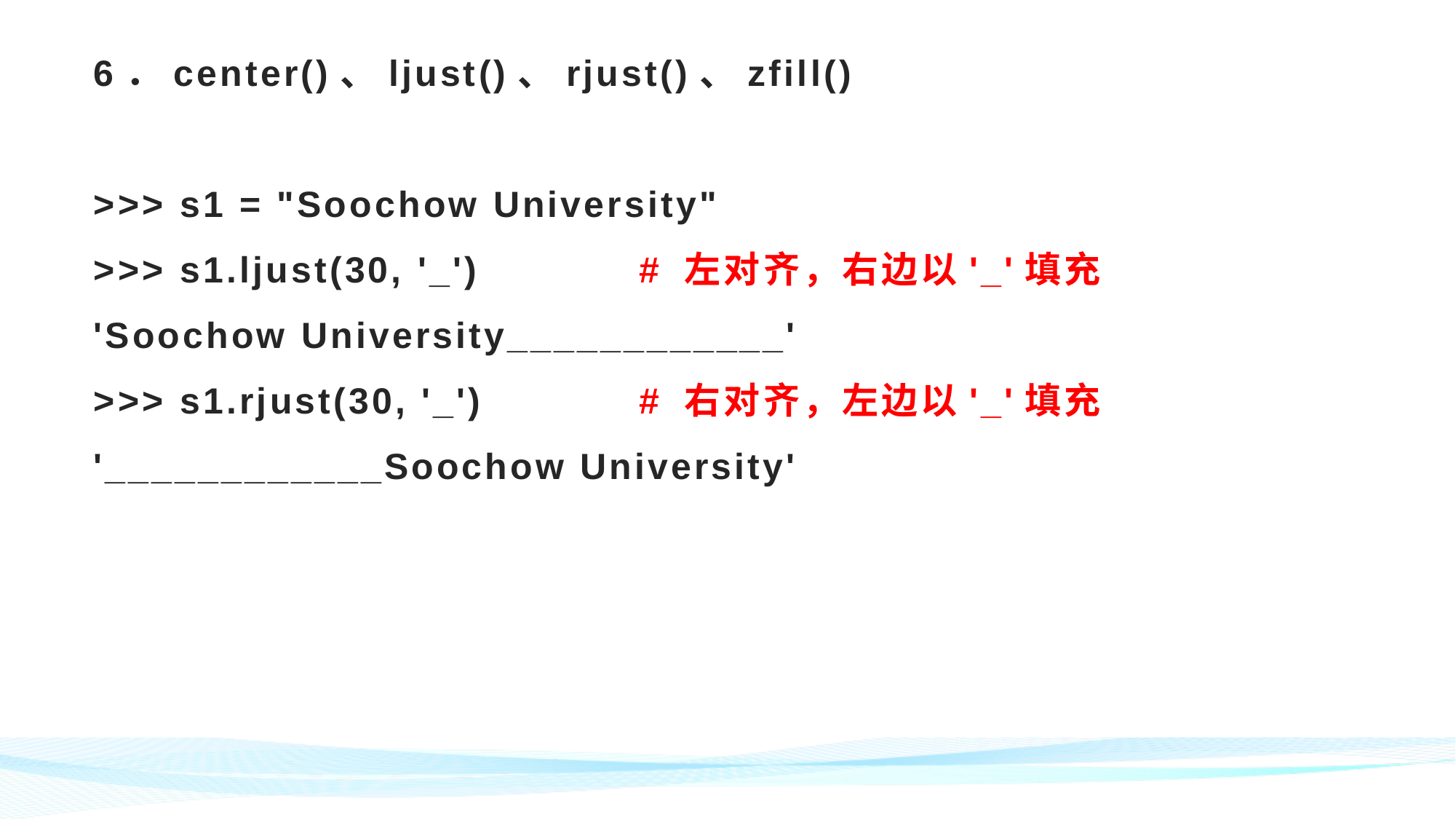

# 6．center()、ljust()、rjust()、zfill() >>> s1 = "Soochow University" >>> s1.ljust(30, '_')		# 左对齐，右边以'_'填充 'Soochow University____________' >>> s1.rjust(30, '_')		# 右对齐，左边以'_'填充 '____________Soochow University'